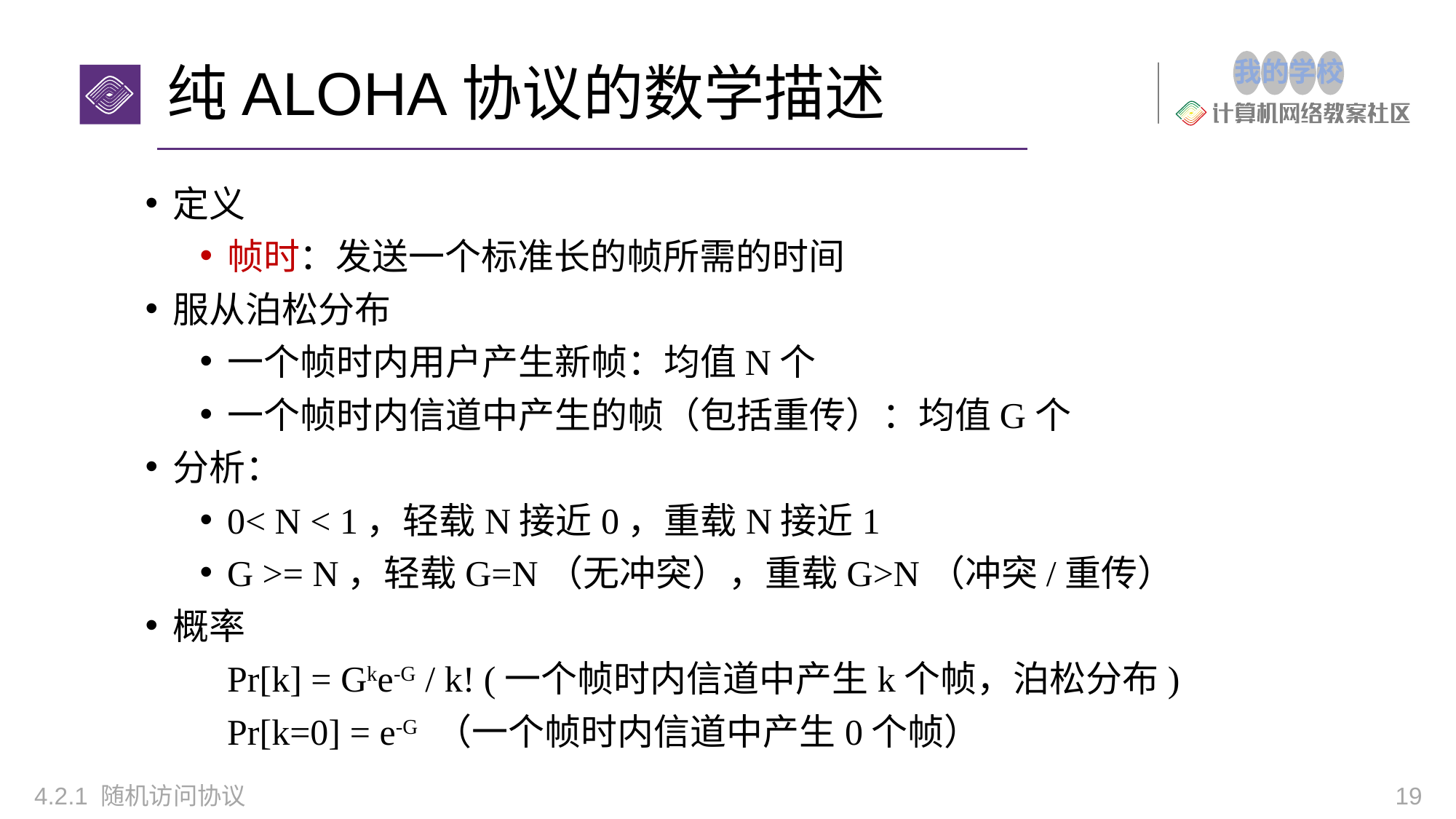

# 纯ALOHA协议的数学描述
定义
帧时：发送一个标准长的帧所需的时间
服从泊松分布
一个帧时内用户产生新帧：均值N个
一个帧时内信道中产生的帧（包括重传）：均值G个
分析：
0< N < 1，轻载N接近0，重载N接近1
G >= N，轻载G=N（无冲突），重载G>N（冲突/重传）
概率
	Pr[k] = Gke-G / k! (一个帧时内信道中产生k个帧，泊松分布)
	Pr[k=0] = e-G （一个帧时内信道中产生0个帧）
4.2.1 随机访问协议
19